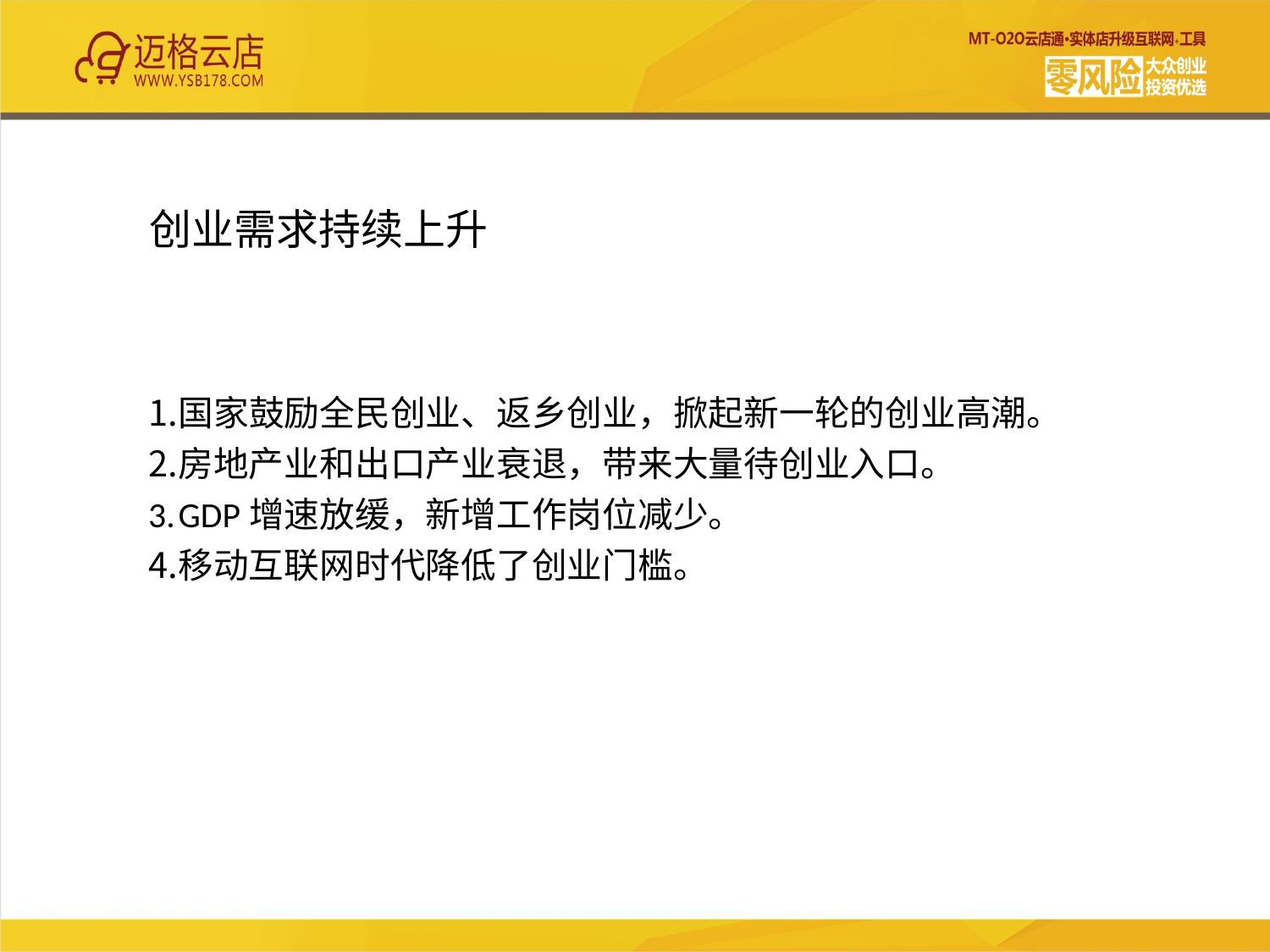

创业需求持续上升
国家鼓励全民创业、返乡创业，掀起新一轮的创业高潮。
房地产业和出口产业衰退，带来大量待创业入口。
GDP增速放缓，新增工作岗位减少。
移动互联网时代降低了创业门槛。